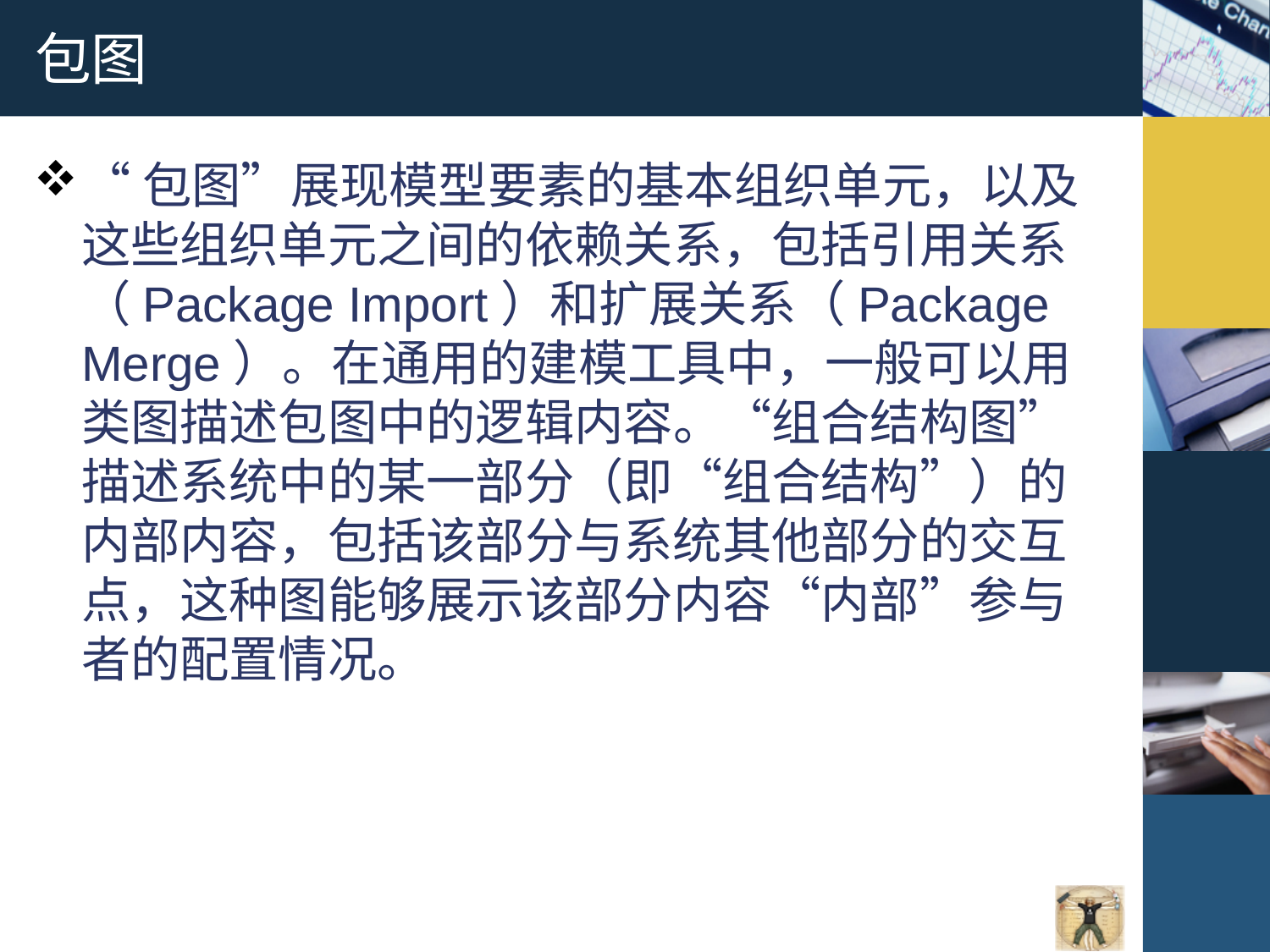

# 包图
“包图”展现模型要素的基本组织单元，以及这些组织单元之间的依赖关系，包括引用关系（Package Import）和扩展关系（Package Merge）。在通用的建模工具中，一般可以用类图描述包图中的逻辑内容。“组合结构图”描述系统中的某一部分（即“组合结构”）的内部内容，包括该部分与系统其他部分的交互点，这种图能够展示该部分内容“内部”参与者的配置情况。